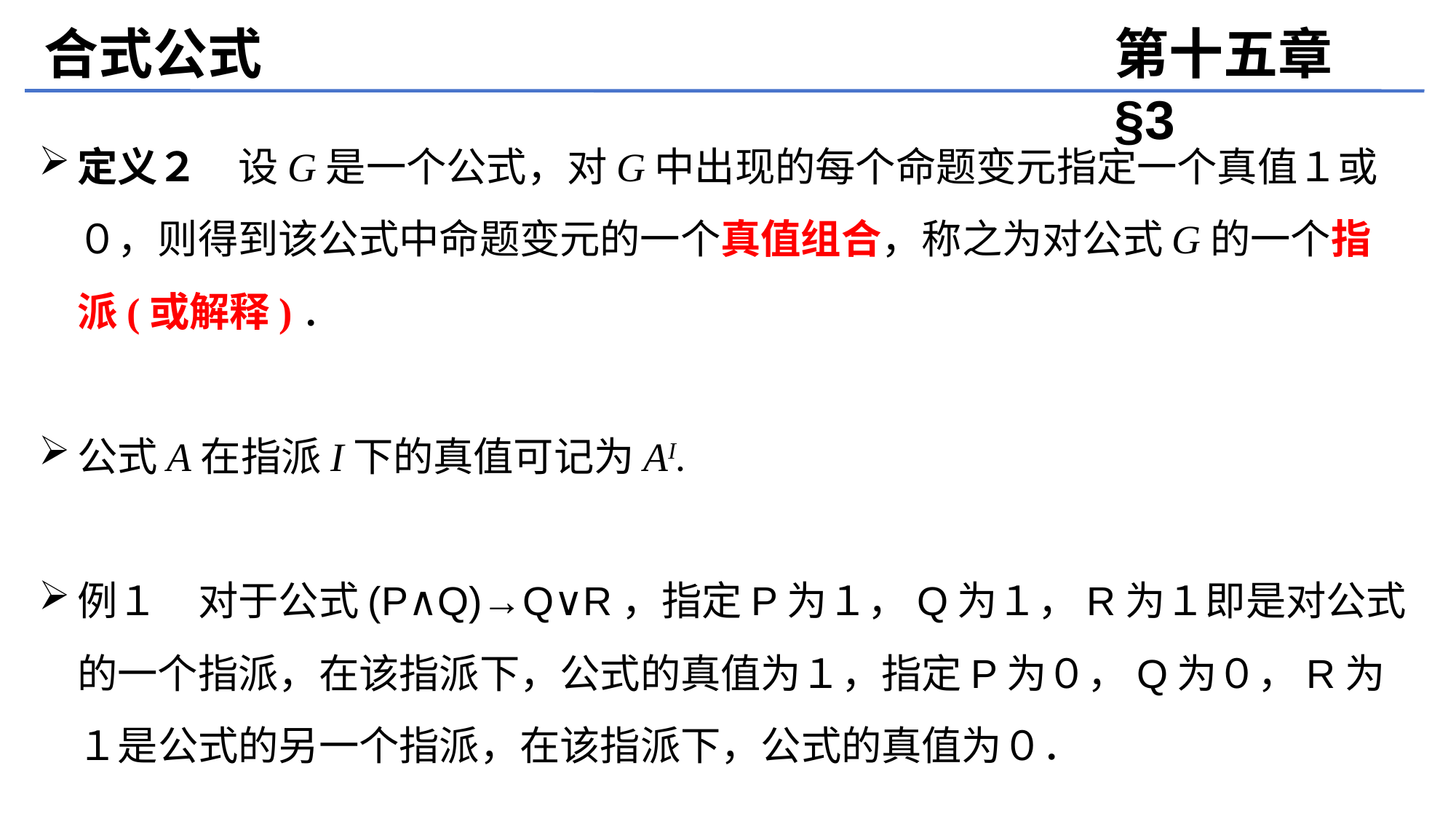

合式公式
第十五章 §3
定义２　设G是一个公式，对G中出现的每个命题变元指定一个真值１或０，则得到该公式中命题变元的一个真值组合，称之为对公式G的一个指派(或解释)．

公式A在指派I下的真值可记为AI.

例１　对于公式(P∧Q)→Q∨R，指定P为１，Q为１，R为１即是对公式的一个指派，在该指派下，公式的真值为１，指定P为０，Q为０，R为１是公式的另一个指派，在该指派下，公式的真值为０．